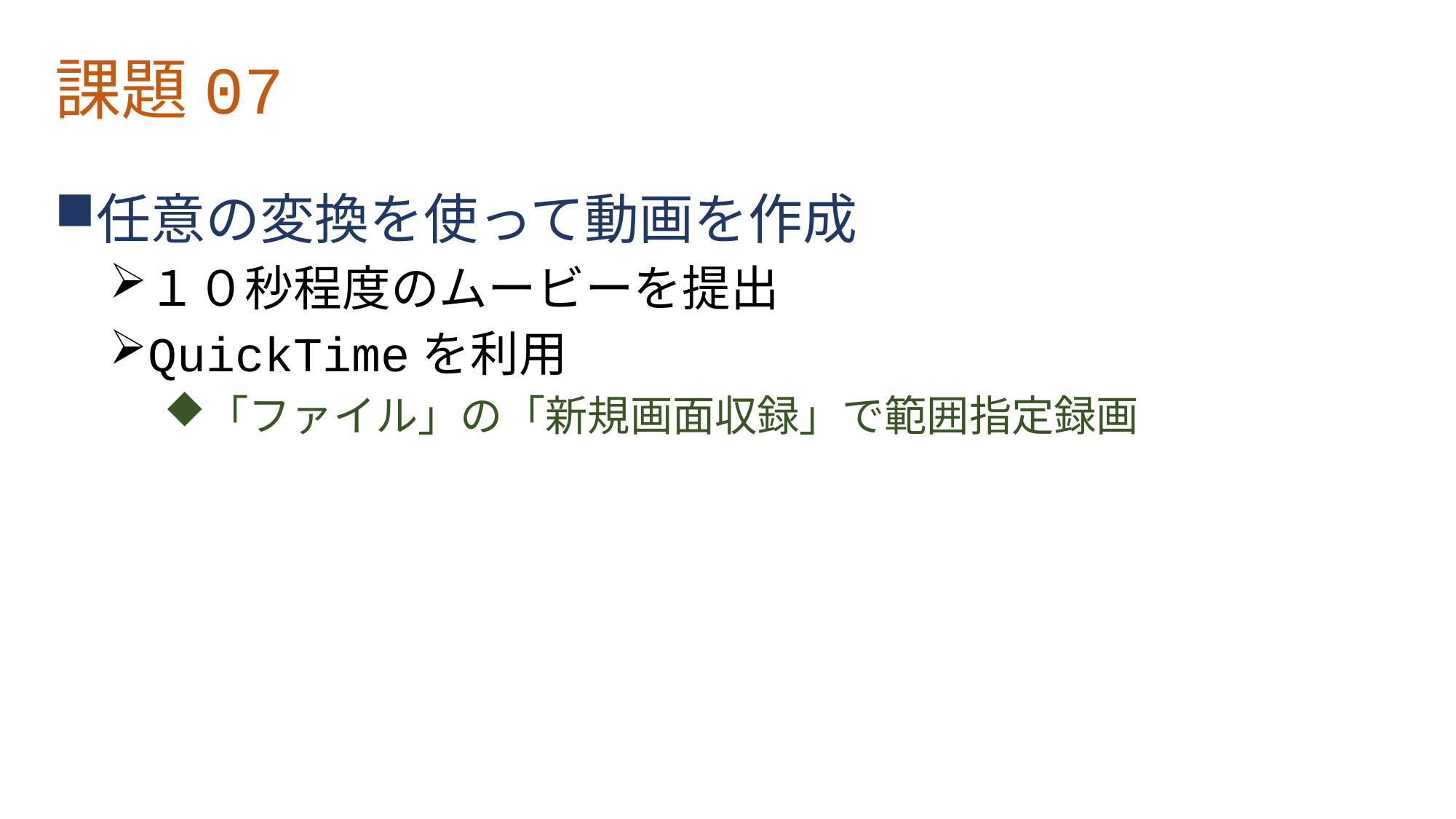

# 課題07
任意の変換を使って動画を作成
１０秒程度のムービーを提出
QuickTimeを利用
「ファイル」の「新規画面収録」で範囲指定録画